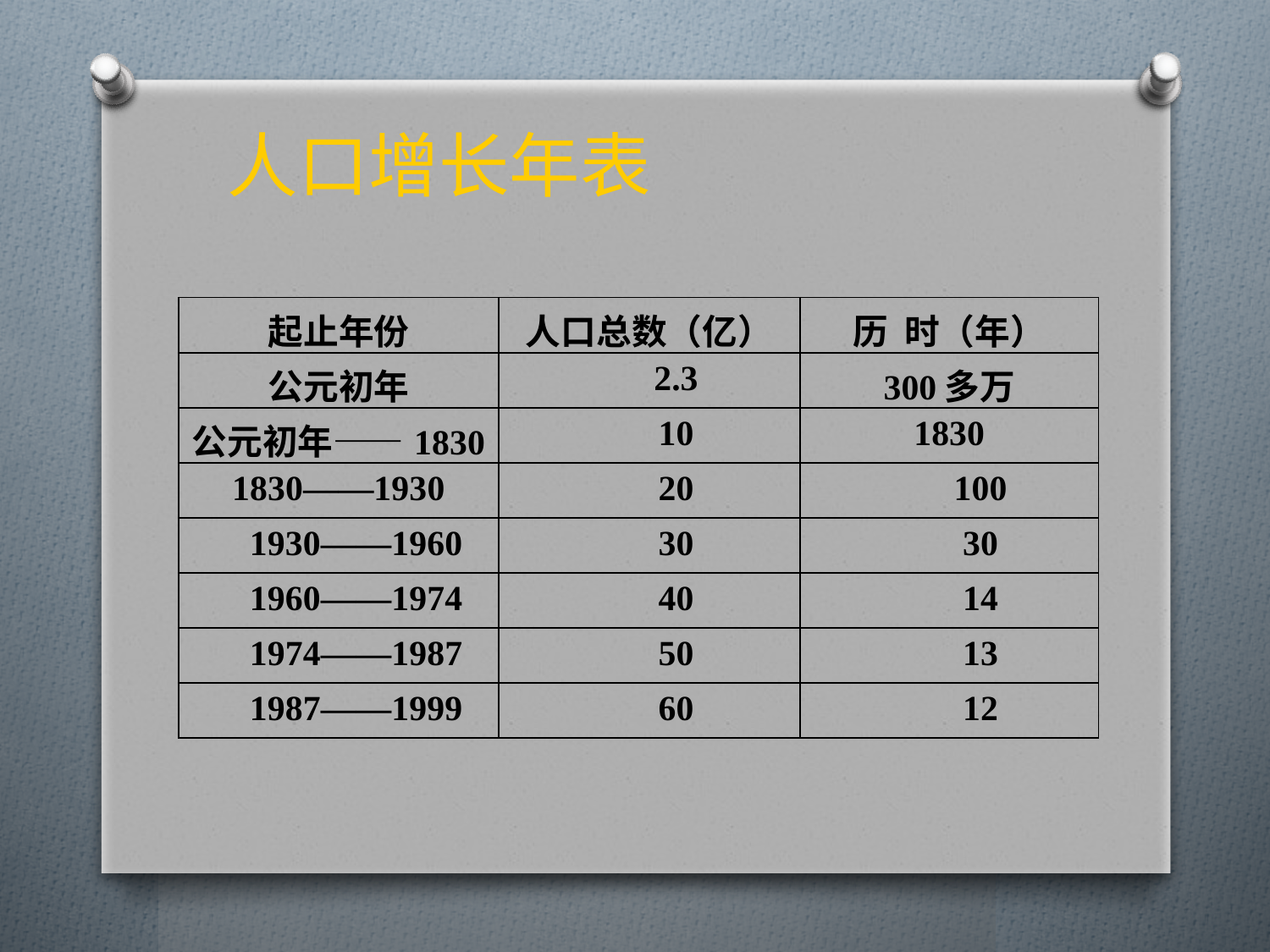

# 人口增长年表

| 起止年份 | 人口总数（亿） | 历 时（年） |
| --- | --- | --- |
| 公元初年 | 2.3 | 300多万 |
| 公元初年——1830 | 10 | 1830 |
| 1830——1930 | 20 | 100 |
| 1930——1960 | 30 | 30 |
| 1960——1974 | 40 | 14 |
| 1974——1987 | 50 | 13 |
| 1987——1999 | 60 | 12 |